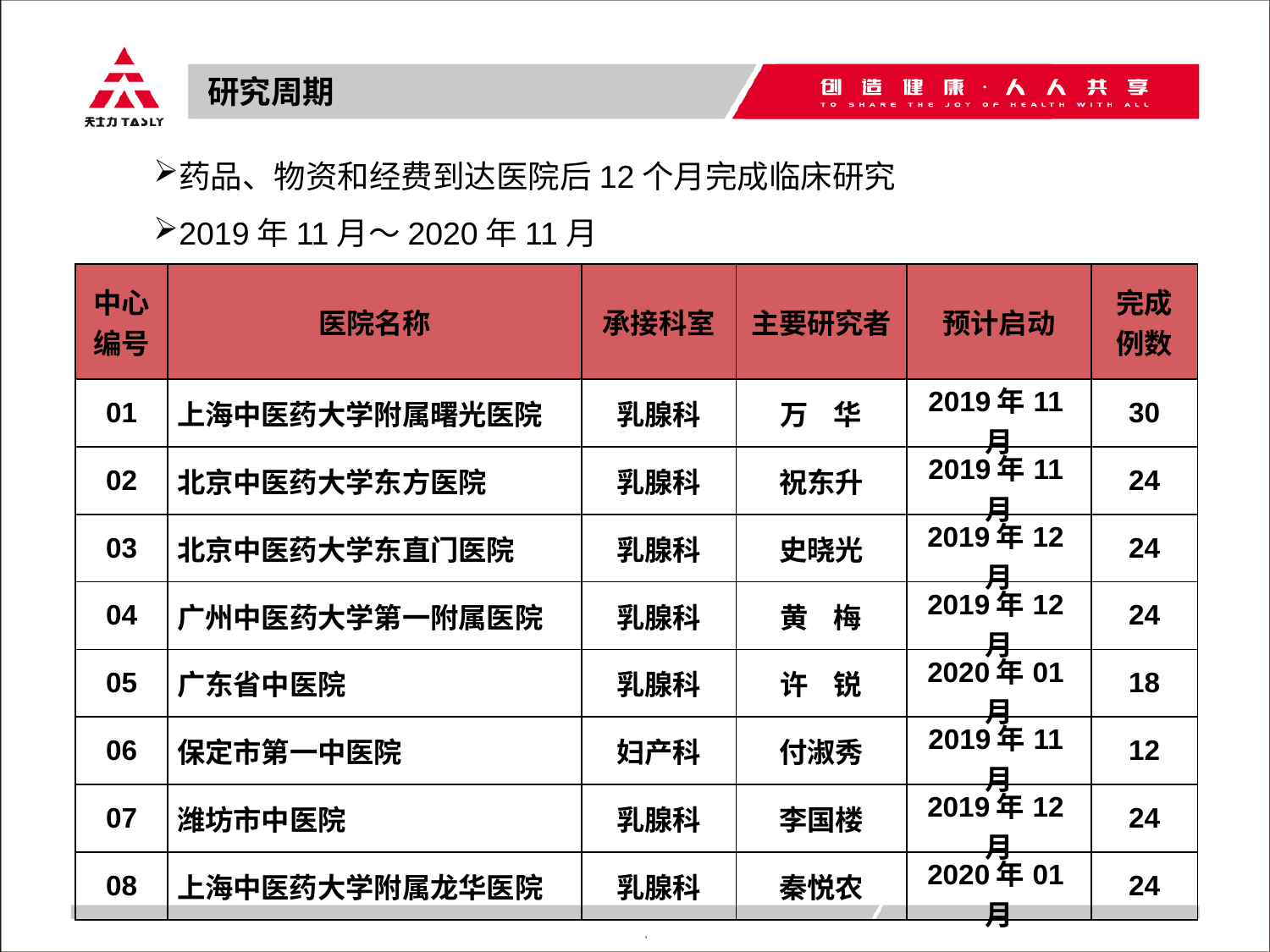

研究周期
药品、物资和经费到达医院后12个月完成临床研究
2019年11月～2020年11月
| 中心编号 | 医院名称 | 承接科室 | 主要研究者 | 预计启动 | 完成 例数 |
| --- | --- | --- | --- | --- | --- |
| 01 | 上海中医药大学附属曙光医院 | 乳腺科 | 万 华 | 2019年11月 | 30 |
| 02 | 北京中医药大学东方医院 | 乳腺科 | 祝东升 | 2019年11月 | 24 |
| 03 | 北京中医药大学东直门医院 | 乳腺科 | 史晓光 | 2019年12月 | 24 |
| 04 | 广州中医药大学第一附属医院 | 乳腺科 | 黄 梅 | 2019年12月 | 24 |
| 05 | 广东省中医院 | 乳腺科 | 许 锐 | 2020年01月 | 18 |
| 06 | 保定市第一中医院 | 妇产科 | 付淑秀 | 2019年11月 | 12 |
| 07 | 潍坊市中医院 | 乳腺科 | 李国楼 | 2019年12月 | 24 |
| 08 | 上海中医药大学附属龙华医院 | 乳腺科 | 秦悦农 | 2020年01月 | 24 |